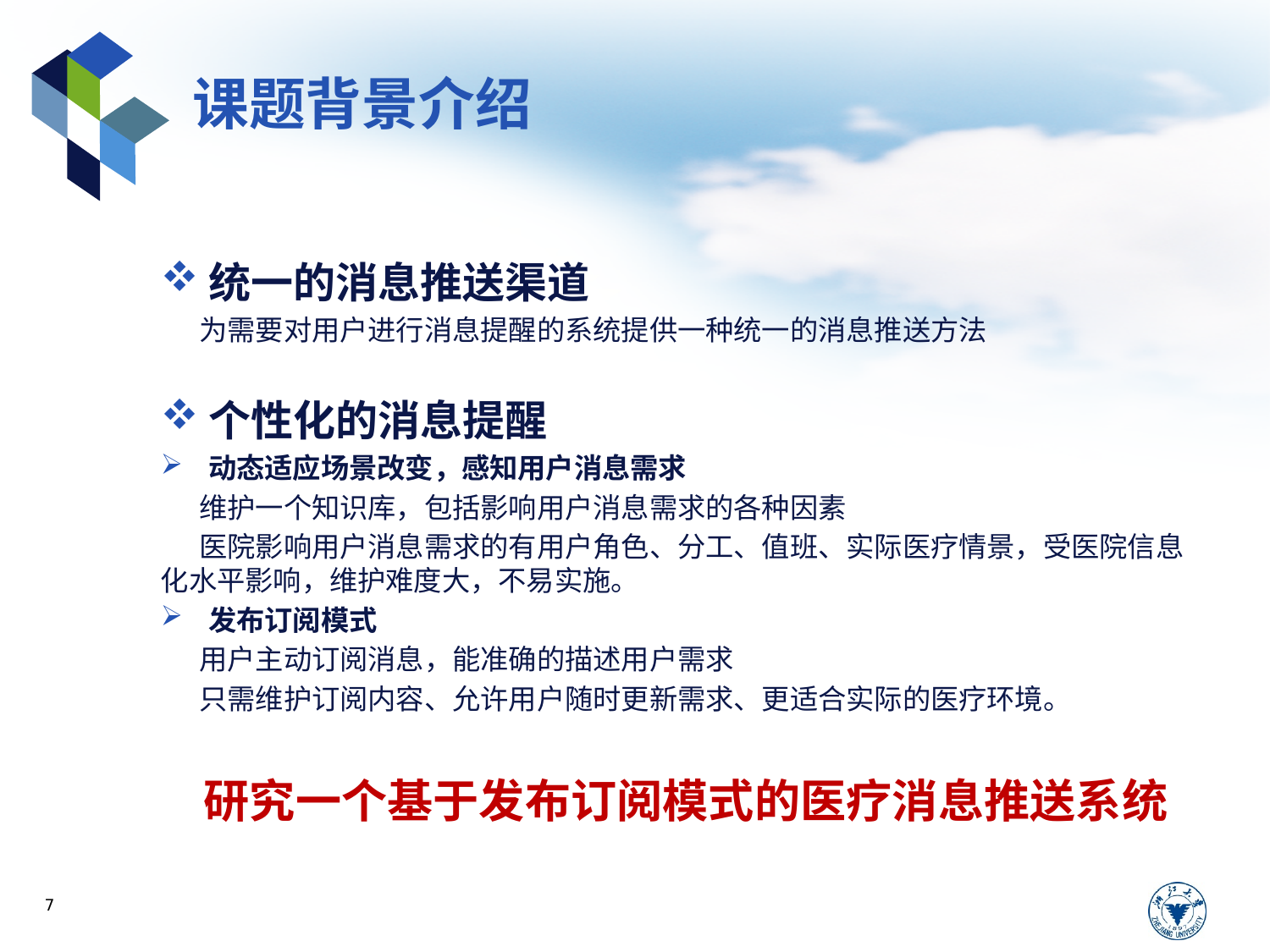

# 课题背景介绍

统一的消息推送渠道
     为需要对用户进行消息提醒的系统提供一种统一的消息推送方法

个性化的消息提醒
动态适应场景改变，感知用户消息需求
     维护一个知识库，包括影响用户消息需求的各种因素
     医院影响用户消息需求的有用户角色、分工、值班、实际医疗情景，受医院信息化水平影响，维护难度大，不易实施。
发布订阅模式
     用户主动订阅消息，能准确的描述用户需求
     只需维护订阅内容、允许用户随时更新需求、更适合实际的医疗环境。

研究一个基于发布订阅模式的医疗消息推送系统
7